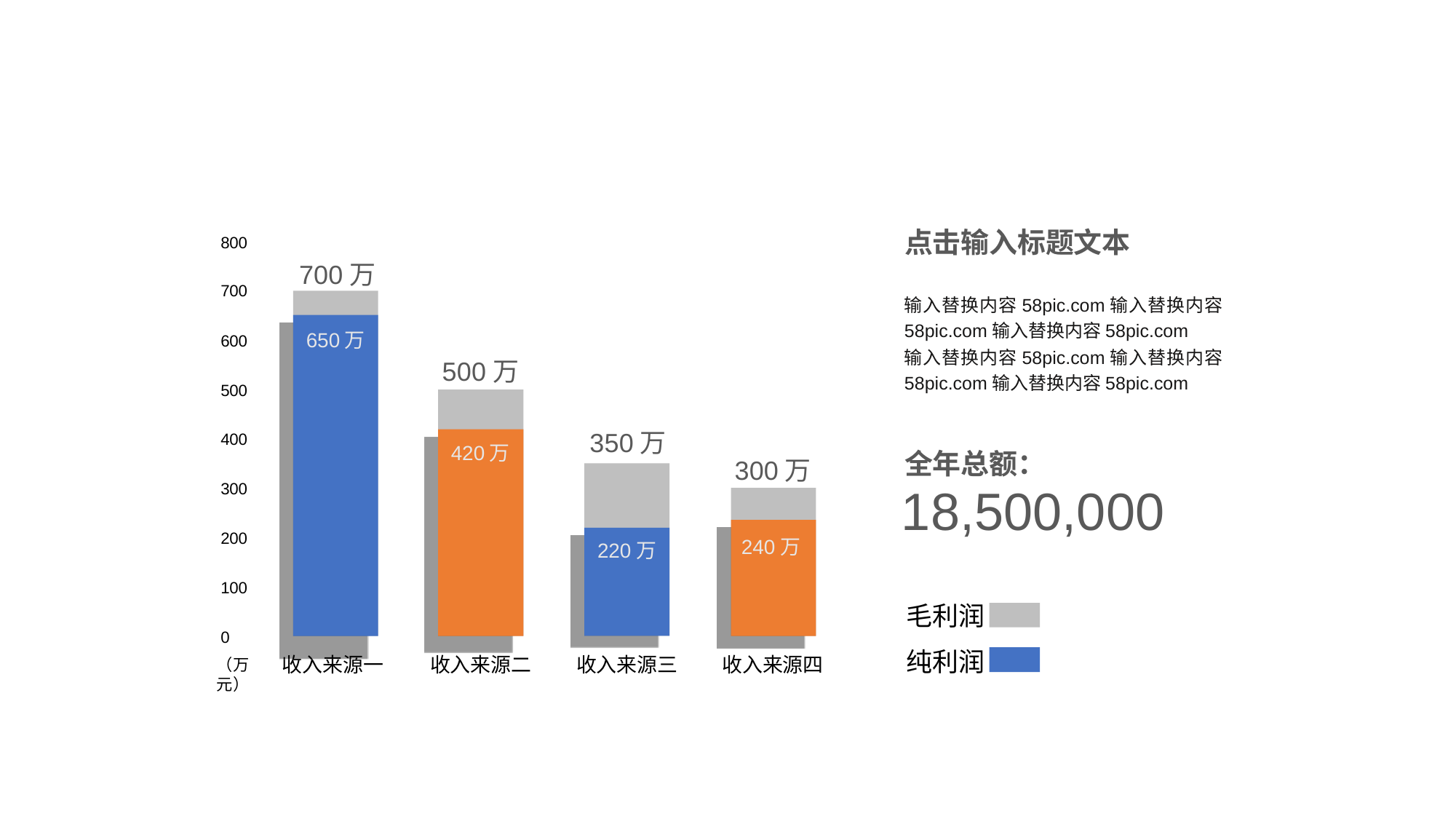

点击输入标题文本
800
700万
700
输入替换内容58pic.com输入替换内容58pic.com输入替换内容58pic.com
输入替换内容58pic.com输入替换内容58pic.com输入替换内容58pic.com

650万
600
500万
500

350万
400

420万
全年总额：
300万

18,500,000
300

200
240万
220万
100
毛利润

0
纯利润
收入来源一
收入来源二
收入来源三
收入来源四

（万元）